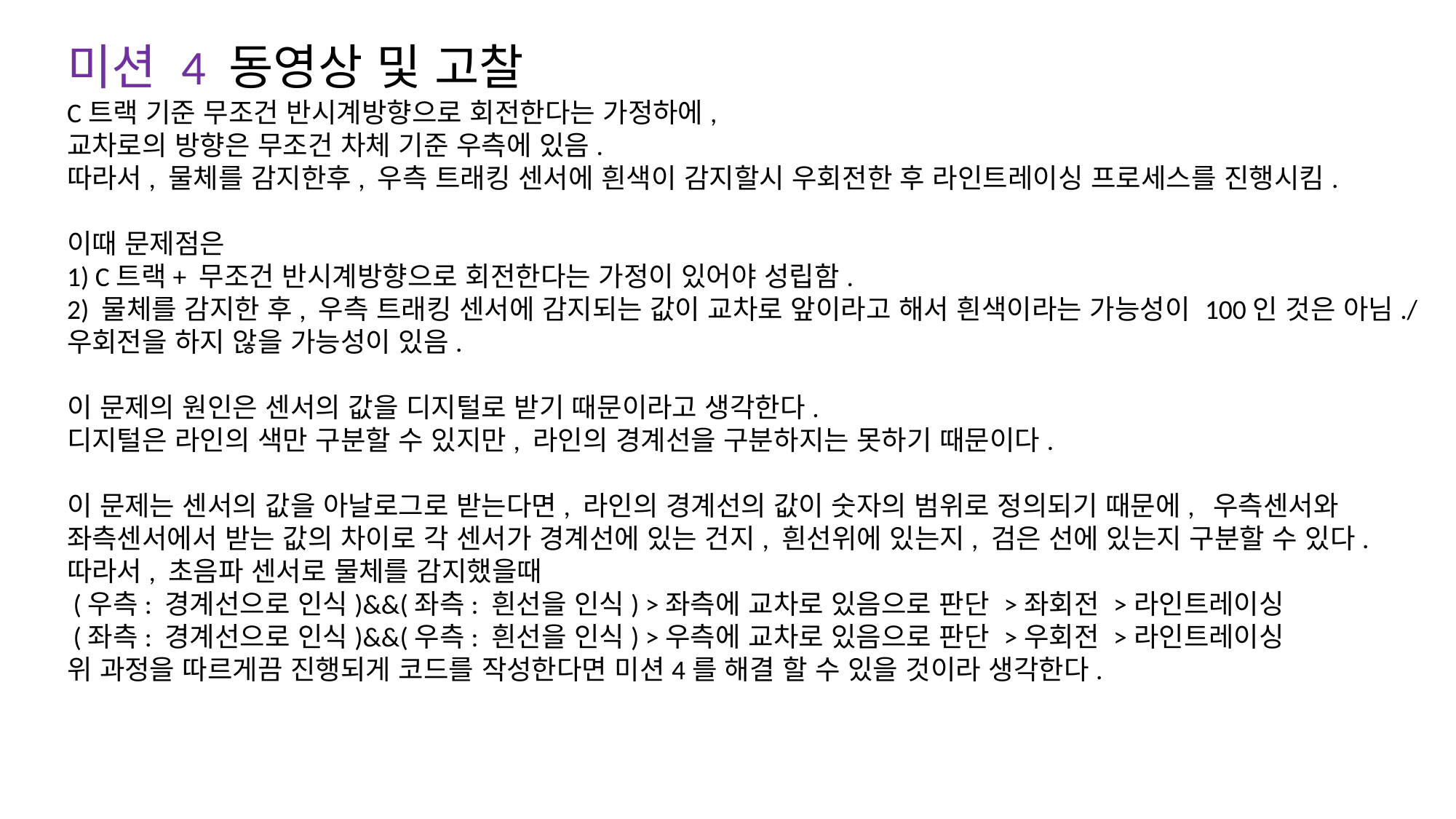

미션 4 동영상 및 고찰
C트랙 기준 무조건 반시계방향으로 회전한다는 가정하에,
교차로의 방향은 무조건 차체 기준 우측에 있음.
따라서, 물체를 감지한후, 우측 트래킹 센서에 흰색이 감지할시 우회전한 후 라인트레이싱 프로세스를 진행시킴.

이때 문제점은
1) C트랙+ 무조건 반시계방향으로 회전한다는 가정이 있어야 성립함.
2) 물체를 감지한 후, 우측 트래킹 센서에 감지되는 값이 교차로 앞이라고 해서 흰색이라는 가능성이 100인 것은 아님./ 우회전을 하지 않을 가능성이 있음.

이 문제의 원인은 센서의 값을 디지털로 받기 때문이라고 생각한다.
디지털은 라인의 색만 구분할 수 있지만, 라인의 경계선을 구분하지는 못하기 때문이다.

이 문제는 센서의 값을 아날로그로 받는다면, 라인의 경계선의 값이 숫자의 범위로 정의되기 때문에,  우측센서와 좌측센서에서 받는 값의 차이로 각 센서가 경계선에 있는 건지, 흰선위에 있는지, 검은 선에 있는지 구분할 수 있다.
따라서, 초음파 센서로 물체를 감지했을때
 (우측: 경계선으로 인식)&&(좌측: 흰선을 인식) >좌측에 교차로 있음으로 판단 >좌회전 >라인트레이싱
 (좌측: 경계선으로 인식)&&(우측: 흰선을 인식) >우측에 교차로 있음으로 판단 >우회전 >라인트레이싱
위 과정을 따르게끔 진행되게 코드를 작성한다면 미션4를 해결 할 수 있을 것이라 생각한다.